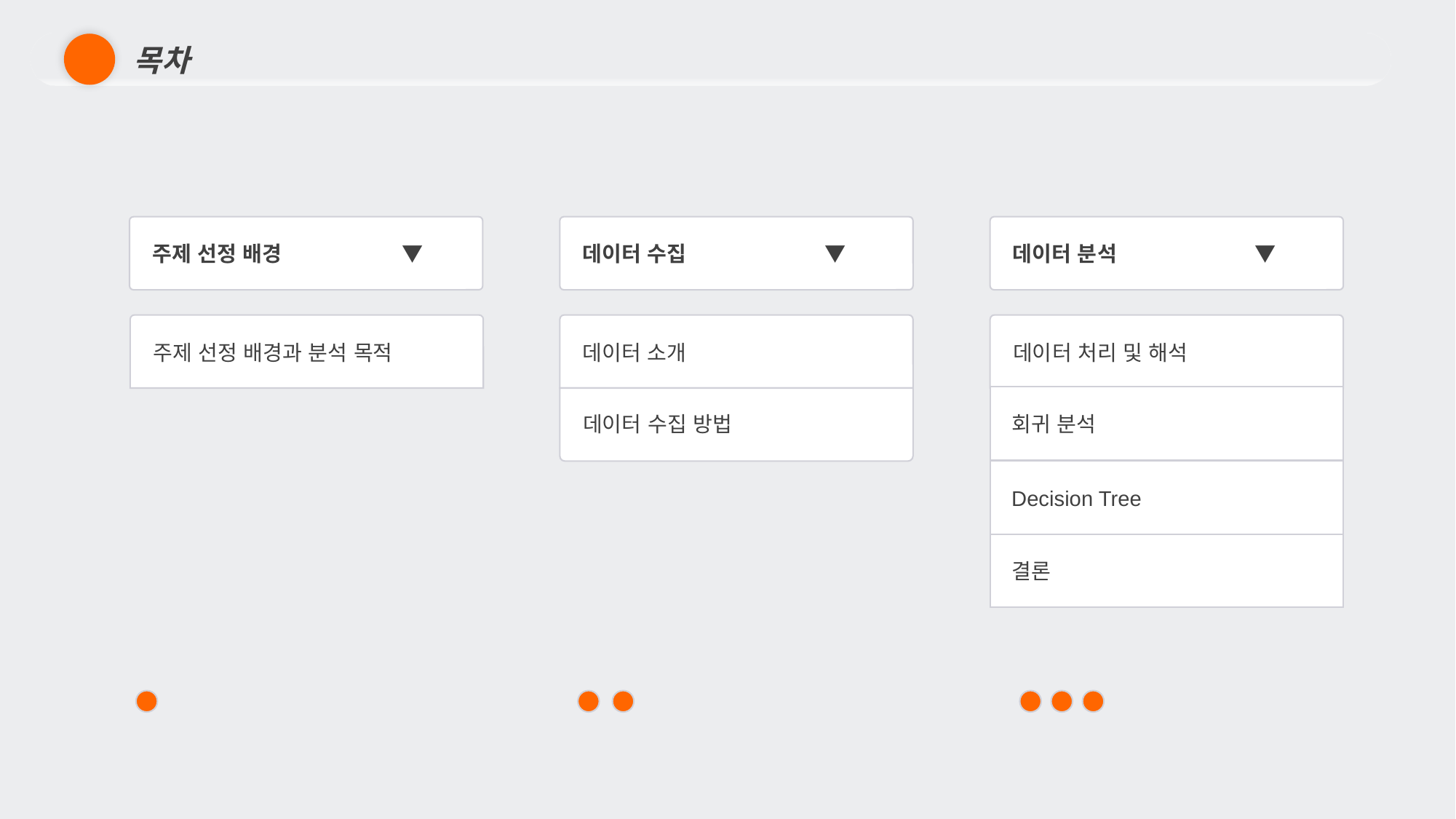

목차

주제 선정 배경                    ▼
데이터 수집                       ▼
데이터 분석                       ▼
주제 선정 배경과 분석 목적
데이터 소개
데이터 처리 및 해석
회귀 분석
데이터 수집 방법
Decision Tree
결론